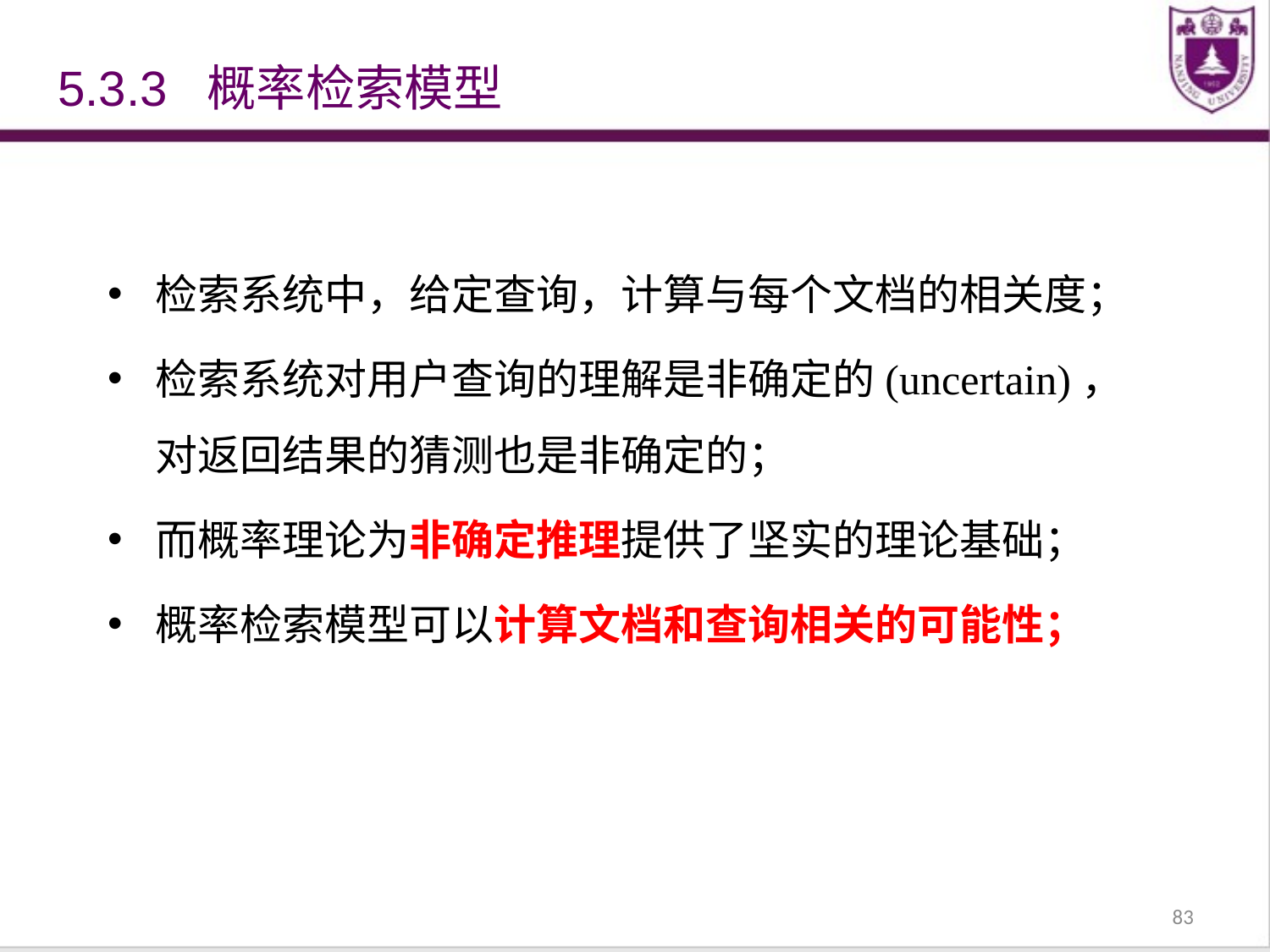

5.3.3  概率检索模型
检索系统中，给定查询，计算与每个文档的相关度；
检索系统对用户查询的理解是非确定的(uncertain)，对返回结果的猜测也是非确定的；
而概率理论为非确定推理提供了坚实的理论基础；
概率检索模型可以计算文档和查询相关的可能性；
83